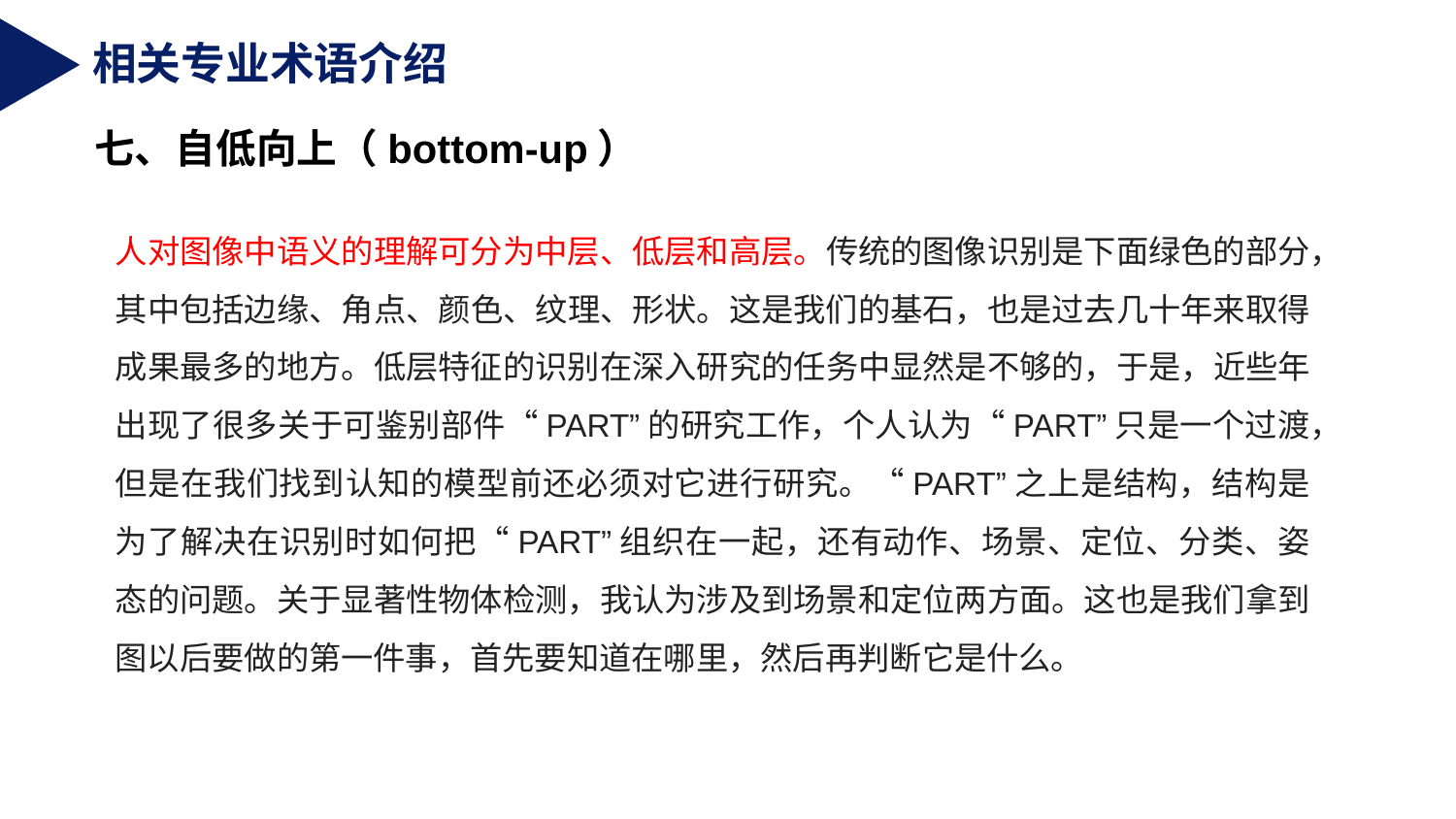

相关专业术语介绍
七、自低向上（bottom-up）

人对图像中语义的理解可分为中层、低层和高层。传统的图像识别是下面绿色的部分，其中包括边缘、角点、颜色、纹理、形状。这是我们的基石，也是过去几十年来取得成果最多的地方。低层特征的识别在深入研究的任务中显然是不够的，于是，近些年出现了很多关于可鉴别部件“PART”的研究工作，个人认为“PART”只是一个过渡，但是在我们找到认知的模型前还必须对它进行研究。“PART”之上是结构，结构是为了解决在识别时如何把“PART”组织在一起，还有动作、场景、定位、分类、姿态的问题。关于显著性物体检测，我认为涉及到场景和定位两方面。这也是我们拿到图以后要做的第一件事，首先要知道在哪里，然后再判断它是什么。